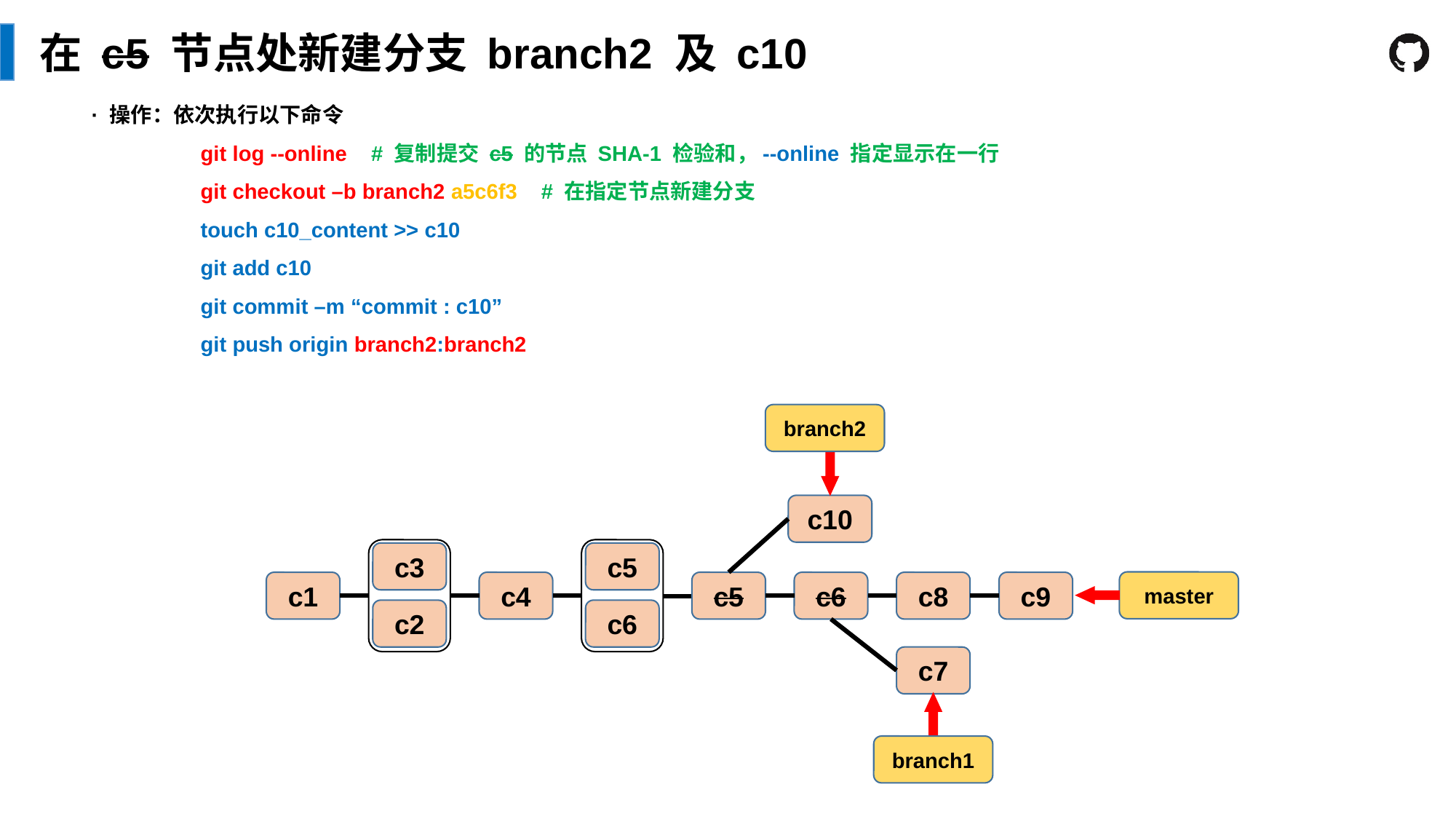

在 c5 节点处新建分支 branch2 及 c10
· 操作：依次执行以下命令
	git log --online    # 复制提交 c5 的节点 SHA-1 检验和，--online 指定显示在一行
	git checkout –b branch2 a5c6f3    # 在指定节点新建分支
	touch c10_content >> c10
	git add c10
	git commit –m “commit : c10”
	git push origin branch2:branch2
branch2

c10

c3
c2

c5
c6
master
c9
c1
c4
c5
c6
c8

c7

branch1